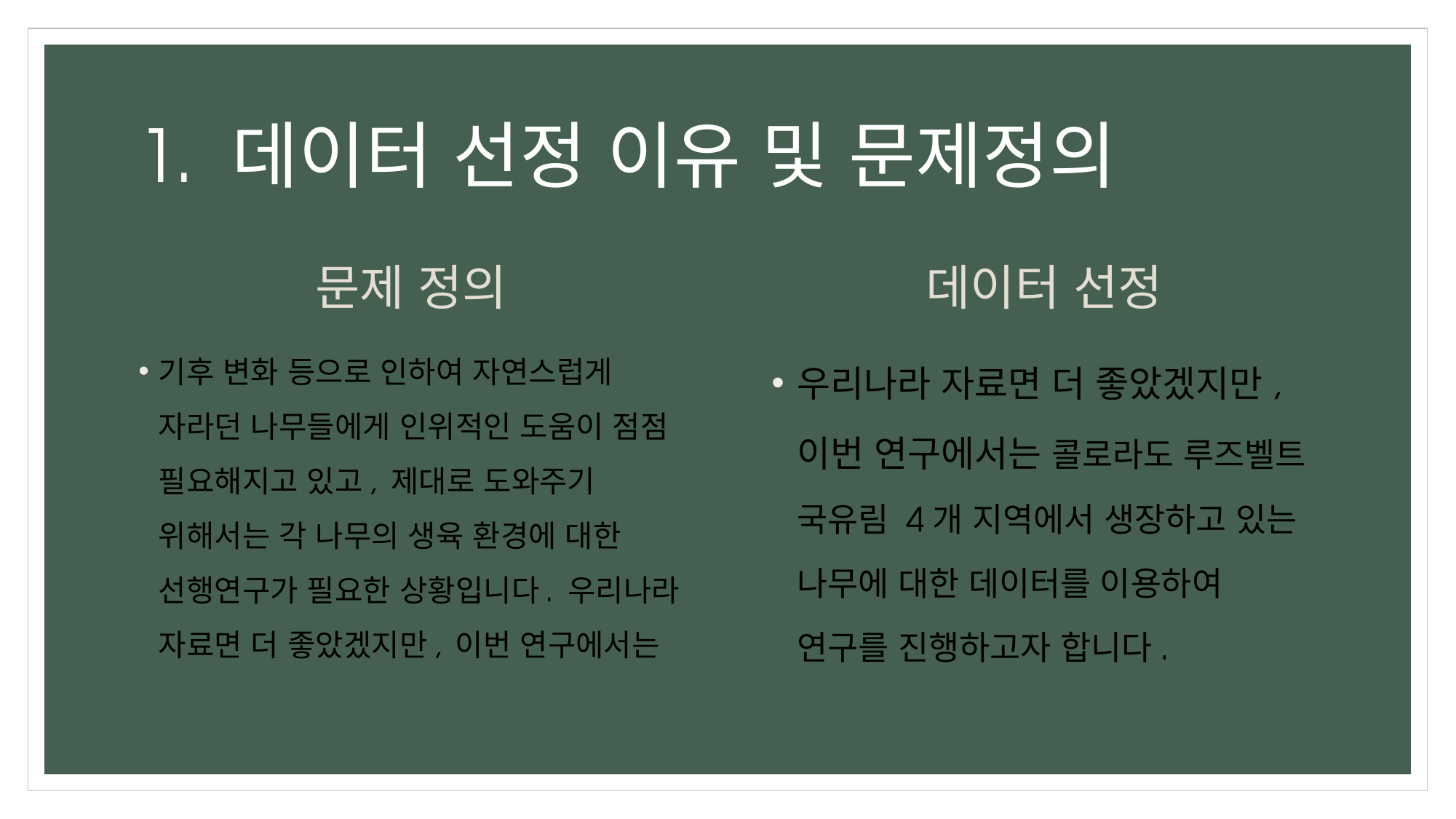

# 1. 데이터 선정 이유 및 문제정의
문제 정의
데이터 선정
기후 변화 등으로 인하여 자연스럽게 자라던 나무들에게 인위적인 도움이 점점 필요해지고 있고, 제대로 도와주기 위해서는 각 나무의 생육 환경에 대한 선행연구가 필요한 상황입니다. 우리나라 자료면 더 좋았겠지만, 이번 연구에서는

우리나라 자료면 더 좋았겠지만, 이번 연구에서는 콜로라도 루즈벨트 국유림 4개 지역에서 생장하고 있는 나무에 대한 데이터를 이용하여 연구를 진행하고자 합니다.